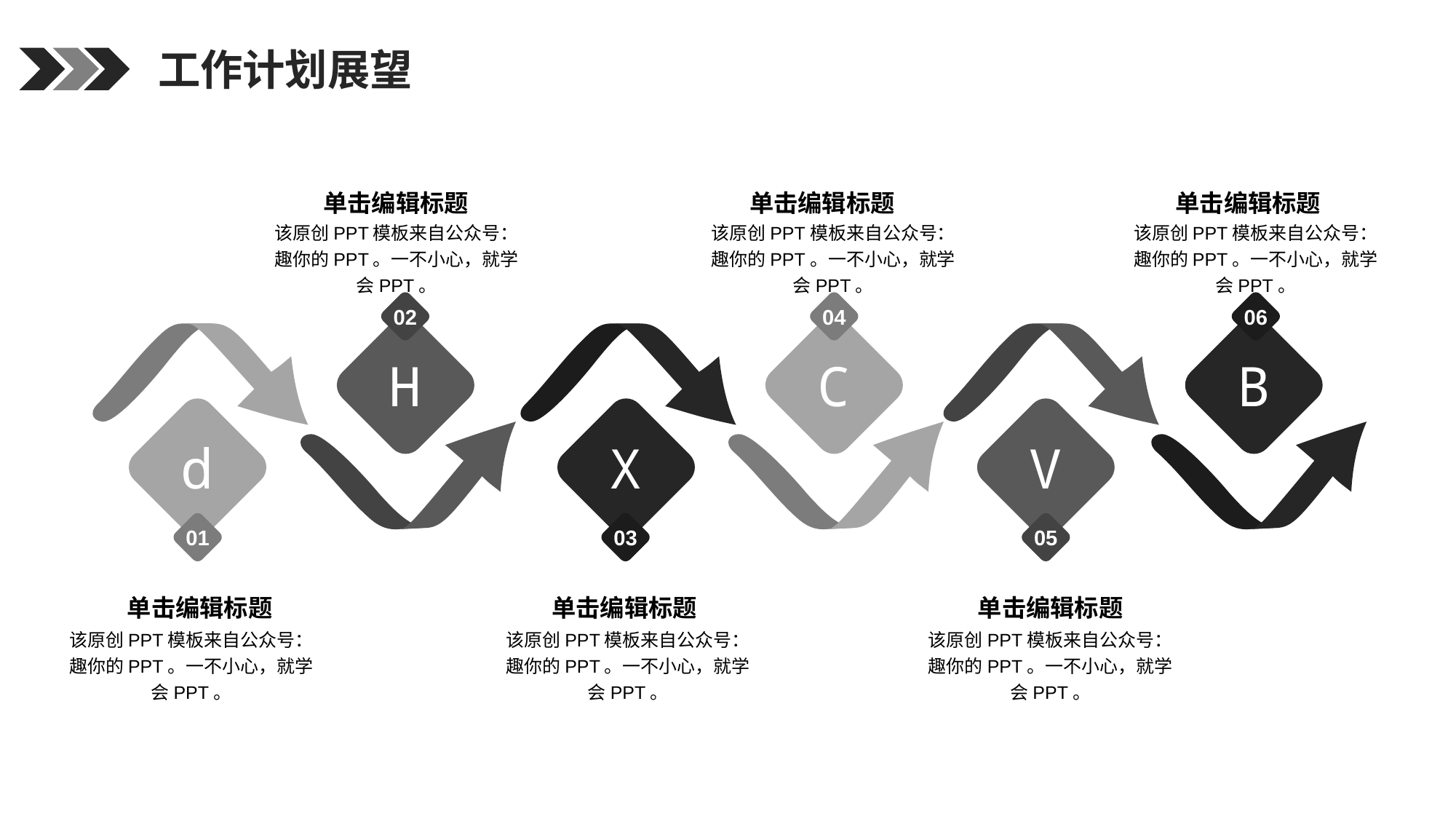

工作计划展望

单击编辑标题
单击编辑标题
单击编辑标题
该原创PPT模板来自公众号：趣你的PPT。一不小心，就学会PPT。
该原创PPT模板来自公众号：趣你的PPT。一不小心，就学会PPT。
该原创PPT模板来自公众号：趣你的PPT。一不小心，就学会PPT。
02
04
06
H
C
B

d
X
V

01
03
05
单击编辑标题
单击编辑标题
单击编辑标题
该原创PPT模板来自公众号：趣你的PPT。一不小心，就学会PPT。
该原创PPT模板来自公众号：趣你的PPT。一不小心，就学会PPT。
该原创PPT模板来自公众号：趣你的PPT。一不小心，就学会PPT。